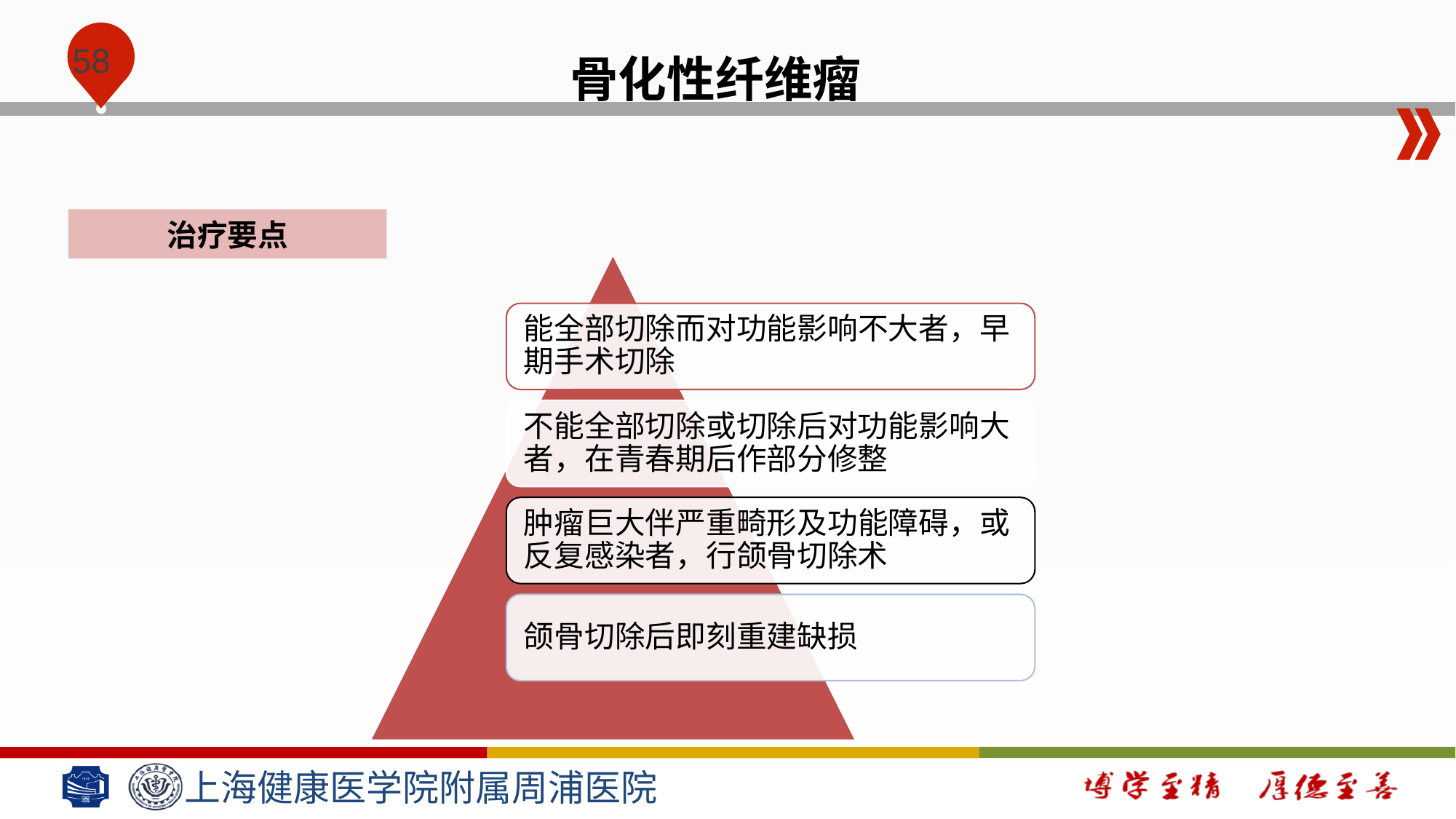

骨化性纤维瘤
治疗要点
能全部切除而对功能影响不大者，早期手术切除
不能全部切除或切除后对功能影响大者，在青春期后作部分修整
肿瘤巨大伴严重畸形及功能障碍，或反复感染者，行颌骨切除术
颌骨切除后即刻重建缺损